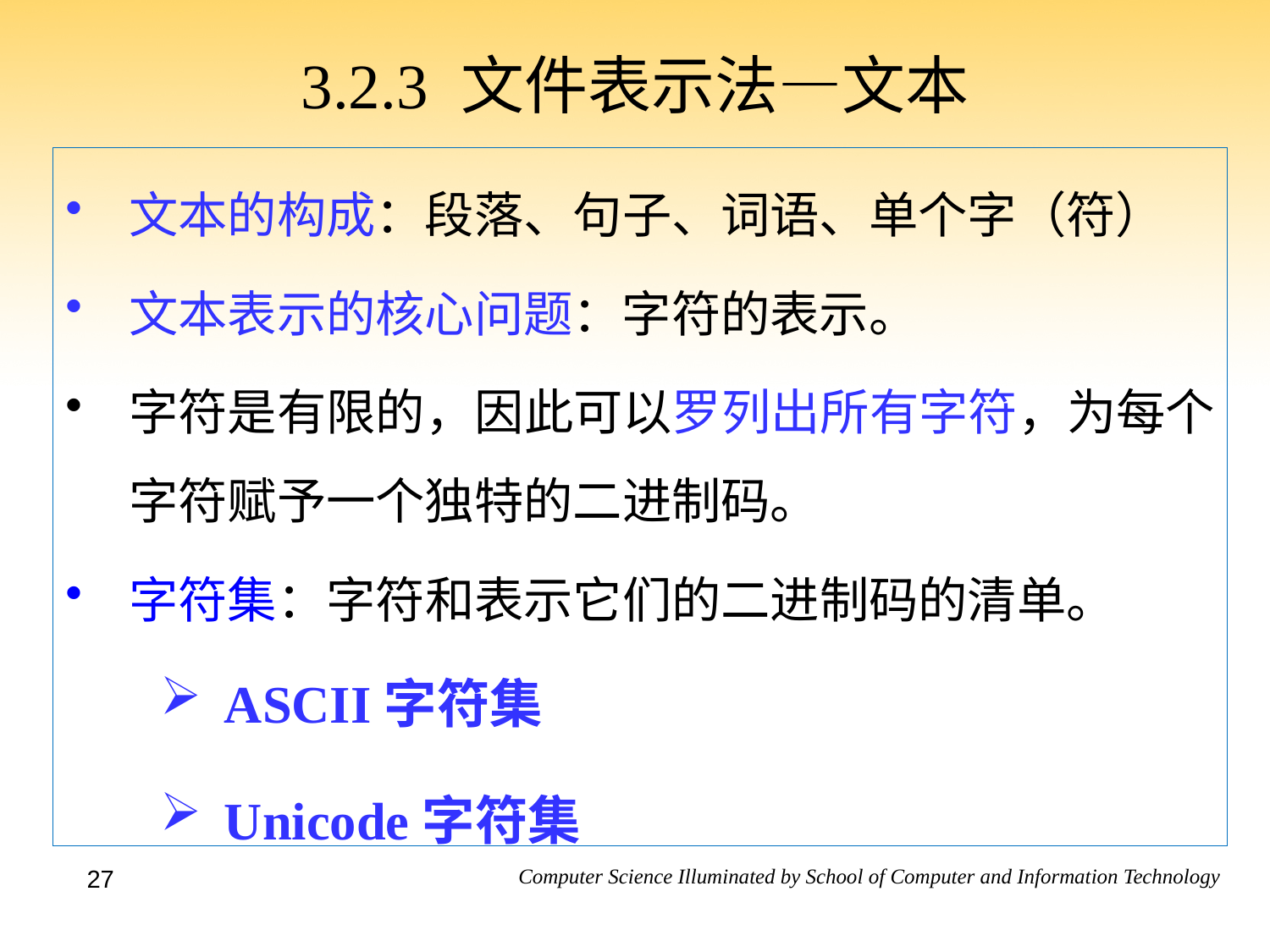

3.2.3 文件表示法—文本
文本的构成：段落、句子、词语、单个字（符）
文本表示的核心问题：字符的表示。
字符是有限的，因此可以罗列出所有字符，为每个字符赋予一个独特的二进制码。
字符集：字符和表示它们的二进制码的清单。
ASCII字符集
Unicode字符集

27